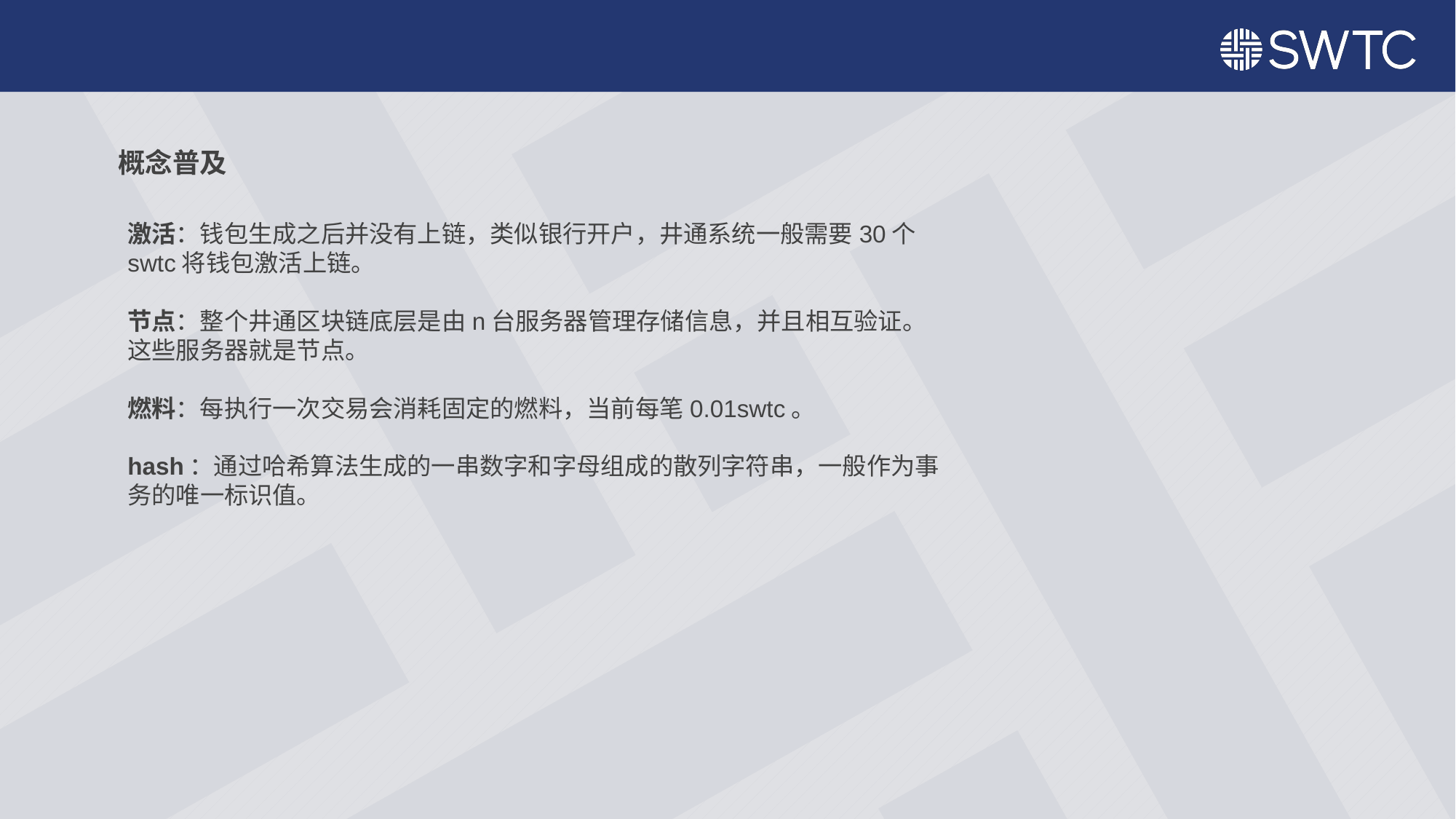

概念普及

激活：钱包生成之后并没有上链，类似银行开户，井通系统一般需要30个swtc将钱包激活上链。

节点：整个井通区块链底层是由n台服务器管理存储信息，并且相互验证。这些服务器就是节点。

燃料：每执行一次交易会消耗固定的燃料，当前每笔0.01swtc。

hash：通过哈希算法生成的一串数字和字母组成的散列字符串，一般作为事务的唯一标识值。